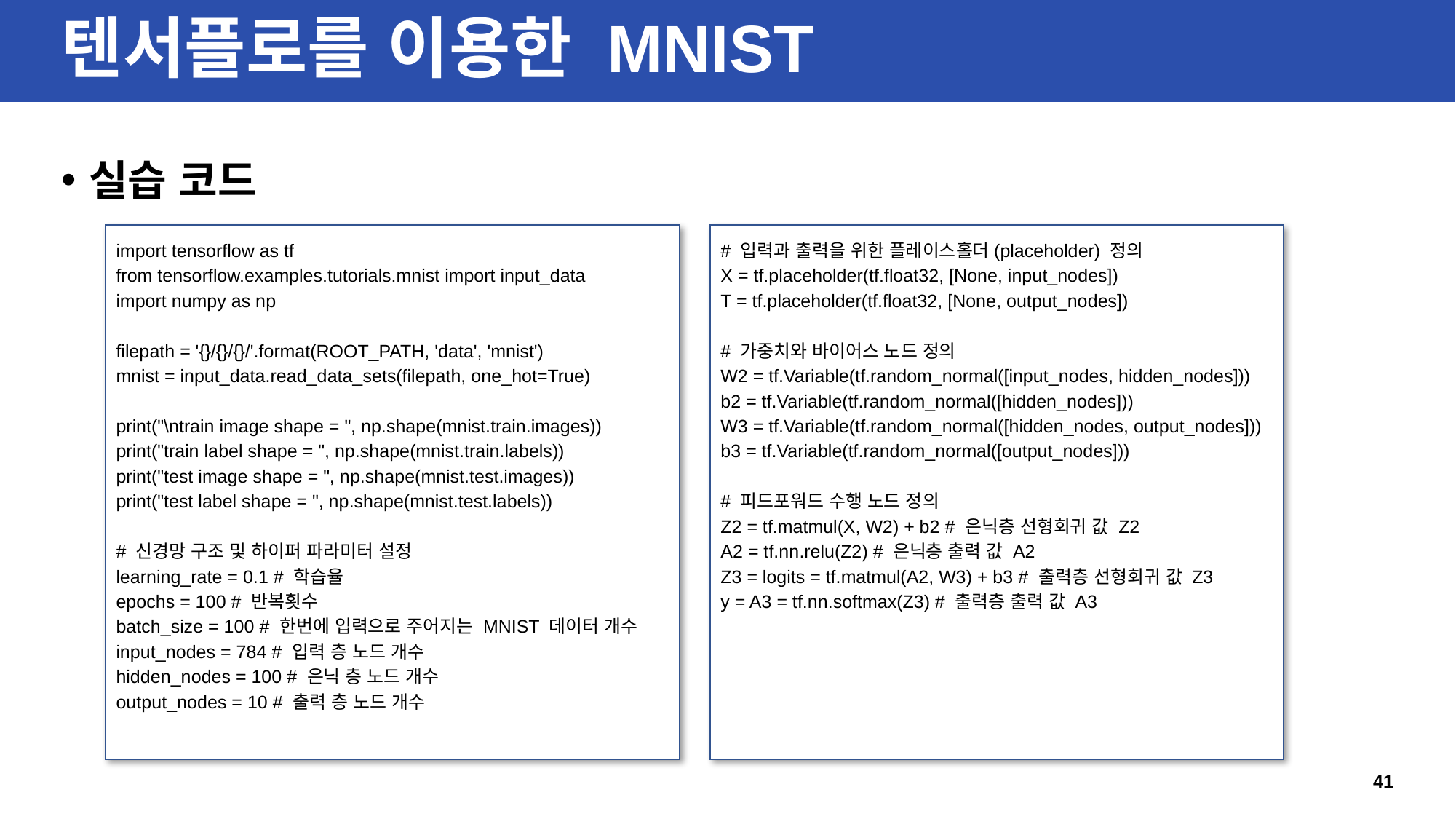

# 텐서플로를 이용한 MNIST
실습 코드
import tensorflow as tf
from tensorflow.examples.tutorials.mnist import input_data
import numpy as np

filepath = '{}/{}/{}/'.format(ROOT_PATH, 'data', 'mnist')
mnist = input_data.read_data_sets(filepath, one_hot=True)

print("\ntrain image shape = ", np.shape(mnist.train.images))
print("train label shape = ", np.shape(mnist.train.labels))
print("test image shape = ", np.shape(mnist.test.images))
print("test label shape = ", np.shape(mnist.test.labels))

# 신경망 구조 및 하이퍼 파라미터 설정
learning_rate = 0.1 # 학습율
epochs = 100 # 반복횟수
batch_size = 100 # 한번에 입력으로 주어지는 MNIST 데이터 개수
input_nodes = 784 # 입력 층 노드 개수
hidden_nodes = 100 # 은닉 층 노드 개수
output_nodes = 10 # 출력 층 노드 개수
# 입력과 출력을 위한 플레이스홀더(placeholder) 정의
X = tf.placeholder(tf.float32, [None, input_nodes])
T = tf.placeholder(tf.float32, [None, output_nodes])

# 가중치와 바이어스 노드 정의
W2 = tf.Variable(tf.random_normal([input_nodes, hidden_nodes]))
b2 = tf.Variable(tf.random_normal([hidden_nodes]))
W3 = tf.Variable(tf.random_normal([hidden_nodes, output_nodes]))
b3 = tf.Variable(tf.random_normal([output_nodes]))

# 피드포워드 수행 노드 정의
Z2 = tf.matmul(X, W2) + b2 # 은닉층 선형회귀 값 Z2
A2 = tf.nn.relu(Z2) # 은닉층 출력 값 A2
Z3 = logits = tf.matmul(A2, W3) + b3 # 출력층 선형회귀 값 Z3
y = A3 = tf.nn.softmax(Z3) # 출력층 출력 값 A3
41